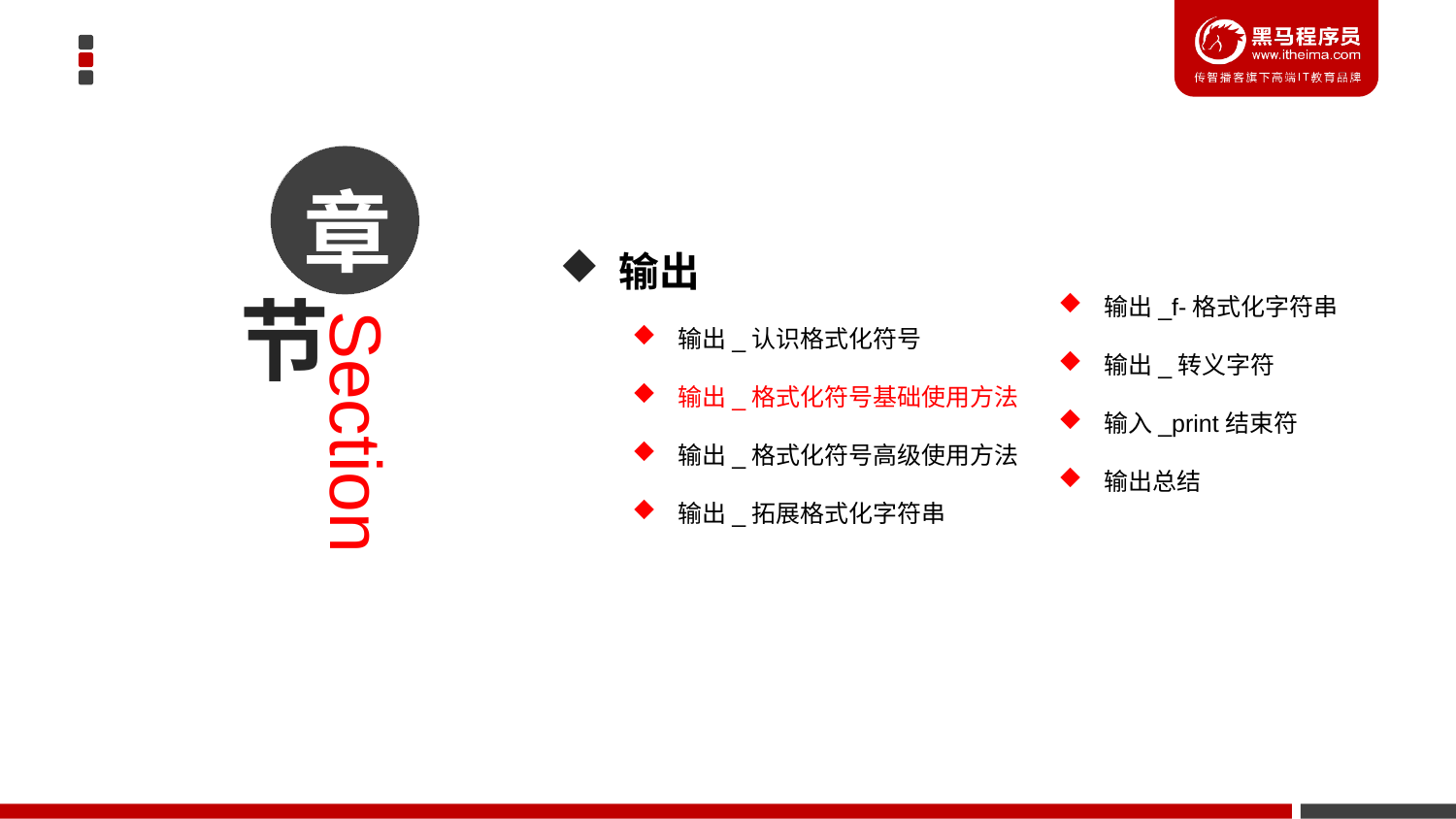

章

输出_f-格式化字符串
输出_转义字符
输入_print结束符
输出总结

 输出
输出_认识格式化符号
输出_格式化符号基础使用方法
输出_格式化符号高级使用方法
输出_拓展格式化字符串

节
Section